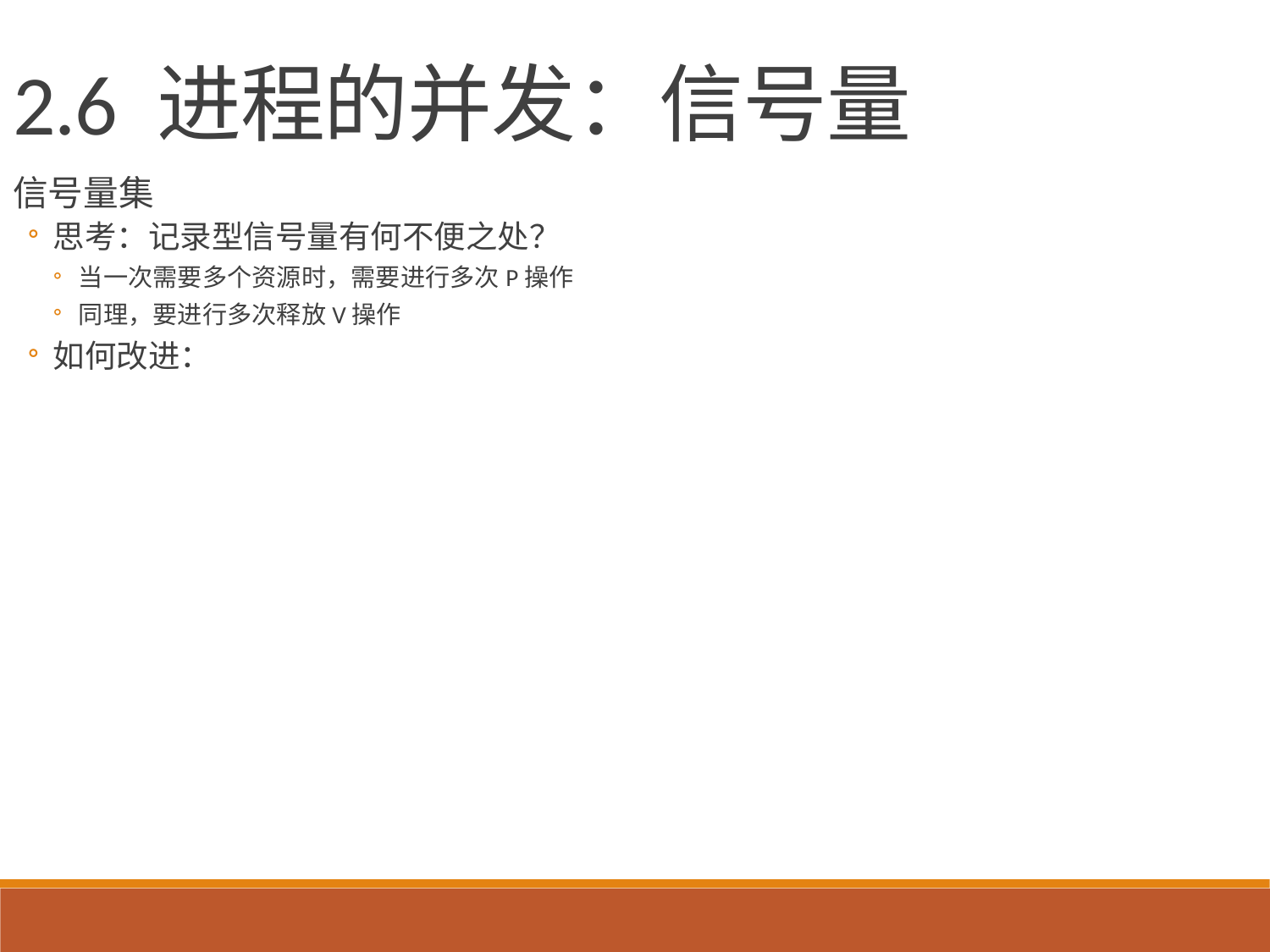

2.6 进程的并发：信号量
信号量集
思考：记录型信号量有何不便之处？
当一次需要多个资源时，需要进行多次P操作
同理，要进行多次释放V操作
如何改进：